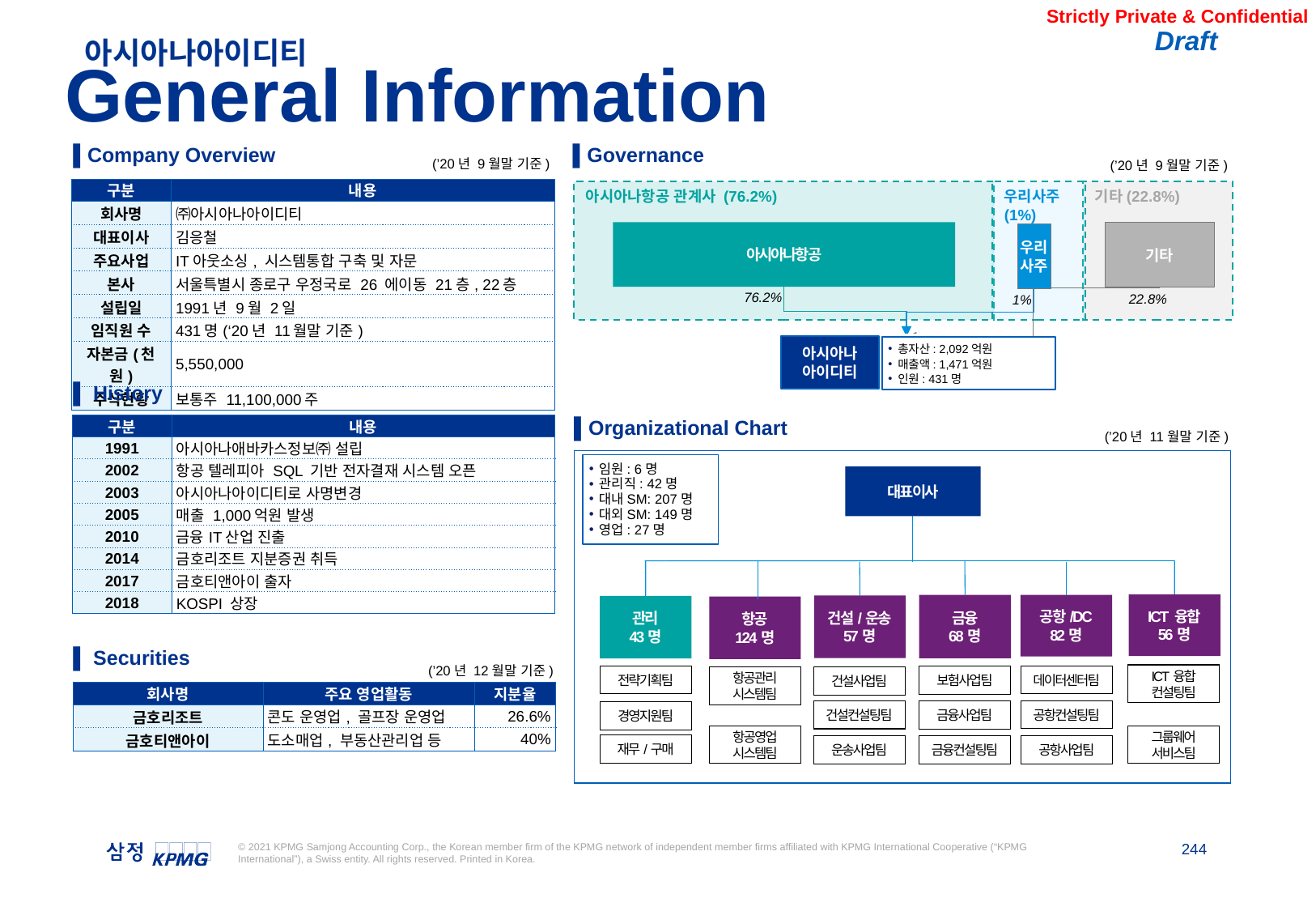

아시아나아이디티
General Information
▌Company Overview
▌Governance
(’20년 9월말 기준)
(’20년 9월말 기준)
| 구분 | 내용 |
| --- | --- |
| 회사명 | ㈜아시아나아이디티 |
| 대표이사 | 김응철 |
| 주요사업 | IT아웃소싱, 시스템통합 구축 및 자문 |
| 본사 | 서울특별시 종로구 우정국로 26 에이동 21층, 22층 |
| 설립일 | 1991년 9월 2일 |
| 임직원 수 | 431명(‘20년 11월말 기준) |
| 자본금(천원) | 5,550,000 |
| 주식현황 | 보통주 11,100,000주 |
아시아나항공 관계사 (76.2%)
아시아나항공
우리사주
(1%)
기타(22.8%)
기타
우리사주
76.2%
22.8%
1%

아시아나
아이디티

총자산: 2,092억원
매출액: 1,471억원
인원: 431명

▌ History

▌Organizational Chart
| 구분 | 내용 |
| --- | --- |
| 1991 | 아시아나애바카스정보㈜ 설립 |
| 2002 | 항공 텔레피아 SQL 기반 전자결재 시스템 오픈 |
| 2003 | 아시아나아이디티로 사명변경 |
| 2005 | 매출 1,000억원 발생 |
| 2010 | 금융IT산업 진출 |
| 2014 | 금호리조트 지분증권 취득 |
| 2017 | 금호티앤아이 출자 |
| 2018 | KOSPI 상장 |
(’20년 11월말 기준)

임원: 6명
관리직: 42명
대내SM: 207명
대외SM: 149명
영업: 27명
대표이사
ICT 융합
56명
공항/DC
82명
금융
68명
건설/운송
57명
관리
43명
항공
124명
▌ Securities
(’20년 12월말 기준)
ICT융합
컨설팅팀
전략기획팀
데이터센터팀
보험사업팀
항공관리
시스템팀
건설사업팀
| 회사명 | 주요 영업활동 | 지분율 |
| --- | --- | --- |
| 금호리조트 | 콘도 운영업, 골프장 운영업 | 26.6% |
| 금호티앤아이 | 도소매업, 부동산관리업 등 | 40% |
공항컨설팅팀
건설컨설팅팀
금융사업팀
경영지원팀
항공영업
시스템팀
그룹웨어
서비스팀
재무/구매
금융컨설팅팀
공항사업팀
운송사업팀